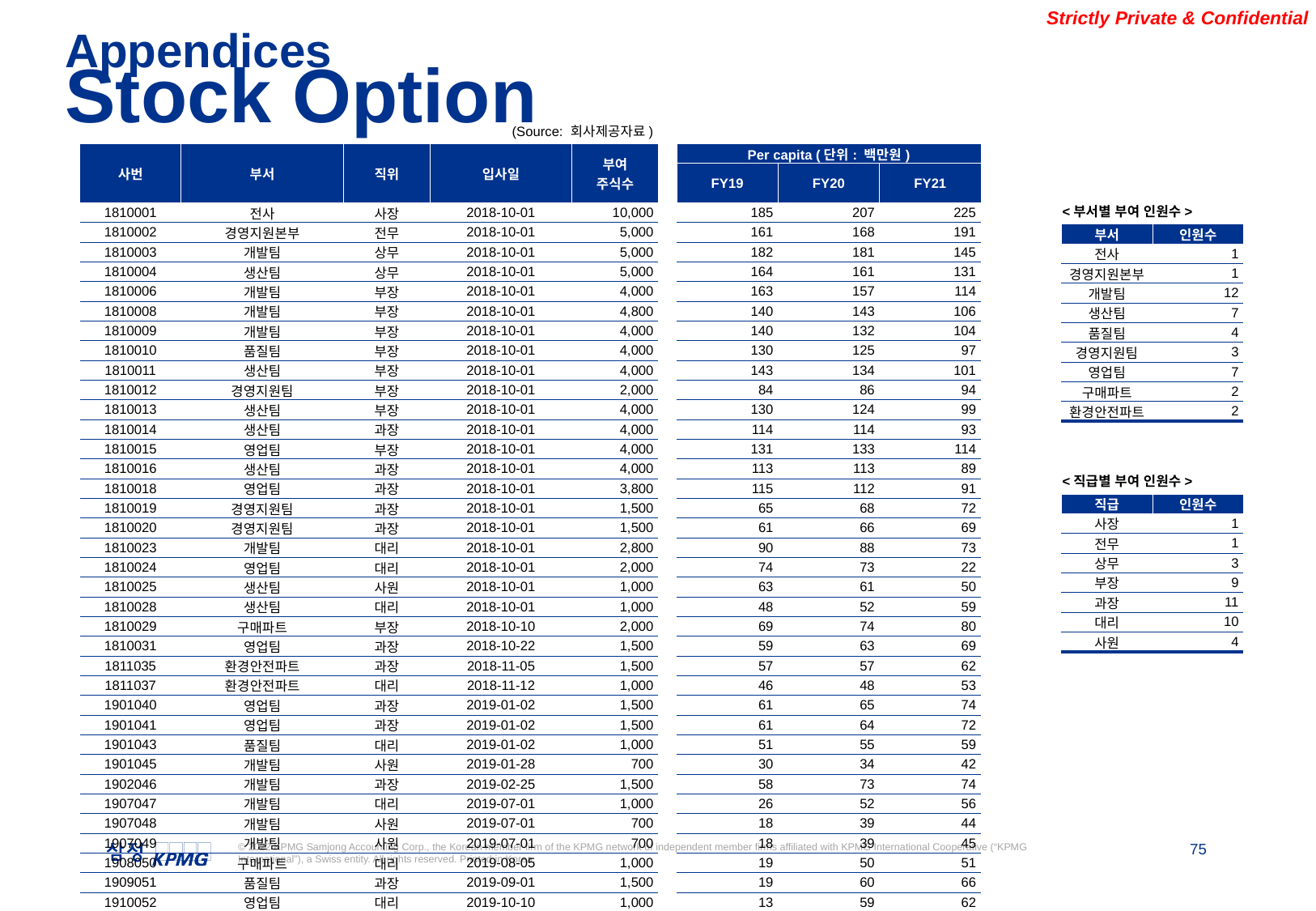

Appendices
Stock Option
(Source: 회사제공자료)
| 사번 | 부서 | 직위 | 입사일 | 부여 주식수 |  | Per capita (단위: 백만원) |  |  |
| --- | --- | --- | --- | --- | --- | --- | --- | --- |
|  |  |  |  |  |  | FY19 | FY20 | FY21 |
| 1810001 | 전사 | 사장 | 2018-10-01 | 10,000 |  | 185 | 207 | 225 |
| 1810002 | 경영지원본부 | 전무 | 2018-10-01 | 5,000 |  | 161 | 168 | 191 |
| 1810003 | 개발팀 | 상무 | 2018-10-01 | 5,000 |  | 182 | 181 | 145 |
| 1810004 | 생산팀 | 상무 | 2018-10-01 | 5,000 |  | 164 | 161 | 131 |
| 1810006 | 개발팀 | 부장 | 2018-10-01 | 4,000 |  | 163 | 157 | 114 |
| 1810008 | 개발팀 | 부장 | 2018-10-01 | 4,800 |  | 140 | 143 | 106 |
| 1810009 | 개발팀 | 부장 | 2018-10-01 | 4,000 |  | 140 | 132 | 104 |
| 1810010 | 품질팀 | 부장 | 2018-10-01 | 4,000 |  | 130 | 125 | 97 |
| 1810011 | 생산팀 | 부장 | 2018-10-01 | 4,000 |  | 143 | 134 | 101 |
| 1810012 | 경영지원팀 | 부장 | 2018-10-01 | 2,000 |  | 84 | 86 | 94 |
| 1810013 | 생산팀 | 부장 | 2018-10-01 | 4,000 |  | 130 | 124 | 99 |
| 1810014 | 생산팀 | 과장 | 2018-10-01 | 4,000 |  | 114 | 114 | 93 |
| 1810015 | 영업팀 | 부장 | 2018-10-01 | 4,000 |  | 131 | 133 | 114 |
| 1810016 | 생산팀 | 과장 | 2018-10-01 | 4,000 |  | 113 | 113 | 89 |
| 1810018 | 영업팀 | 과장 | 2018-10-01 | 3,800 |  | 115 | 112 | 91 |
| 1810019 | 경영지원팀 | 과장 | 2018-10-01 | 1,500 |  | 65 | 68 | 72 |
| 1810020 | 경영지원팀 | 과장 | 2018-10-01 | 1,500 |  | 61 | 66 | 69 |
| 1810023 | 개발팀 | 대리 | 2018-10-01 | 2,800 |  | 90 | 88 | 73 |
| 1810024 | 영업팀 | 대리 | 2018-10-01 | 2,000 |  | 74 | 73 | 22 |
| 1810025 | 생산팀 | 사원 | 2018-10-01 | 1,000 |  | 63 | 61 | 50 |
| 1810028 | 생산팀 | 대리 | 2018-10-01 | 1,000 |  | 48 | 52 | 59 |
| 1810029 | 구매파트 | 부장 | 2018-10-10 | 2,000 |  | 69 | 74 | 80 |
| 1810031 | 영업팀 | 과장 | 2018-10-22 | 1,500 |  | 59 | 63 | 69 |
| 1811035 | 환경안전파트 | 과장 | 2018-11-05 | 1,500 |  | 57 | 57 | 62 |
| 1811037 | 환경안전파트 | 대리 | 2018-11-12 | 1,000 |  | 46 | 48 | 53 |
| 1901040 | 영업팀 | 과장 | 2019-01-02 | 1,500 |  | 61 | 65 | 74 |
| 1901041 | 영업팀 | 과장 | 2019-01-02 | 1,500 |  | 61 | 64 | 72 |
| 1901043 | 품질팀 | 대리 | 2019-01-02 | 1,000 |  | 51 | 55 | 59 |
| 1901045 | 개발팀 | 사원 | 2019-01-28 | 700 |  | 30 | 34 | 42 |
| 1902046 | 개발팀 | 과장 | 2019-02-25 | 1,500 |  | 58 | 73 | 74 |
| 1907047 | 개발팀 | 대리 | 2019-07-01 | 1,000 |  | 26 | 52 | 56 |
| 1907048 | 개발팀 | 사원 | 2019-07-01 | 700 |  | 18 | 39 | 44 |
| 1907049 | 개발팀 | 사원 | 2019-07-01 | 700 |  | 18 | 39 | 45 |
| 1908050 | 구매파트 | 대리 | 2019-08-05 | 1,000 |  | 19 | 50 | 51 |
| 1909051 | 품질팀 | 과장 | 2019-09-01 | 1,500 |  | 19 | 60 | 66 |
| 1910052 | 영업팀 | 대리 | 2019-10-10 | 1,000 |  | 13 | 59 | 62 |
| 2001054 | 개발팀 | 대리 | 2020-01-02 | 1,000 |  | - | 55 | 63 |
| 2001055 | 품질팀 | 상무 | 2020-01-01 | 5,000 |  | - | 195 | 153 |
| 2004056 | 개발팀 | 대리 | 2020-04-06 | 1,000 |  | - | 45 | 70 |
| 계 |  |  |  | 102,500 |  |  |  |  |
<부서별 부여 인원수>
| 부서 | 인원수 |
| --- | --- |
| 전사 | 1 |
| 경영지원본부 | 1 |
| 개발팀 | 12 |
| 생산팀 | 7 |
| 품질팀 | 4 |
| 경영지원팀 | 3 |
| 영업팀 | 7 |
| 구매파트 | 2 |
| 환경안전파트 | 2 |
<직급별 부여 인원수>
| 직급 | 인원수 |
| --- | --- |
| 사장 | 1 |
| 전무 | 1 |
| 상무 | 3 |
| 부장 | 9 |
| 과장 | 11 |
| 대리 | 10 |
| 사원 | 4 |